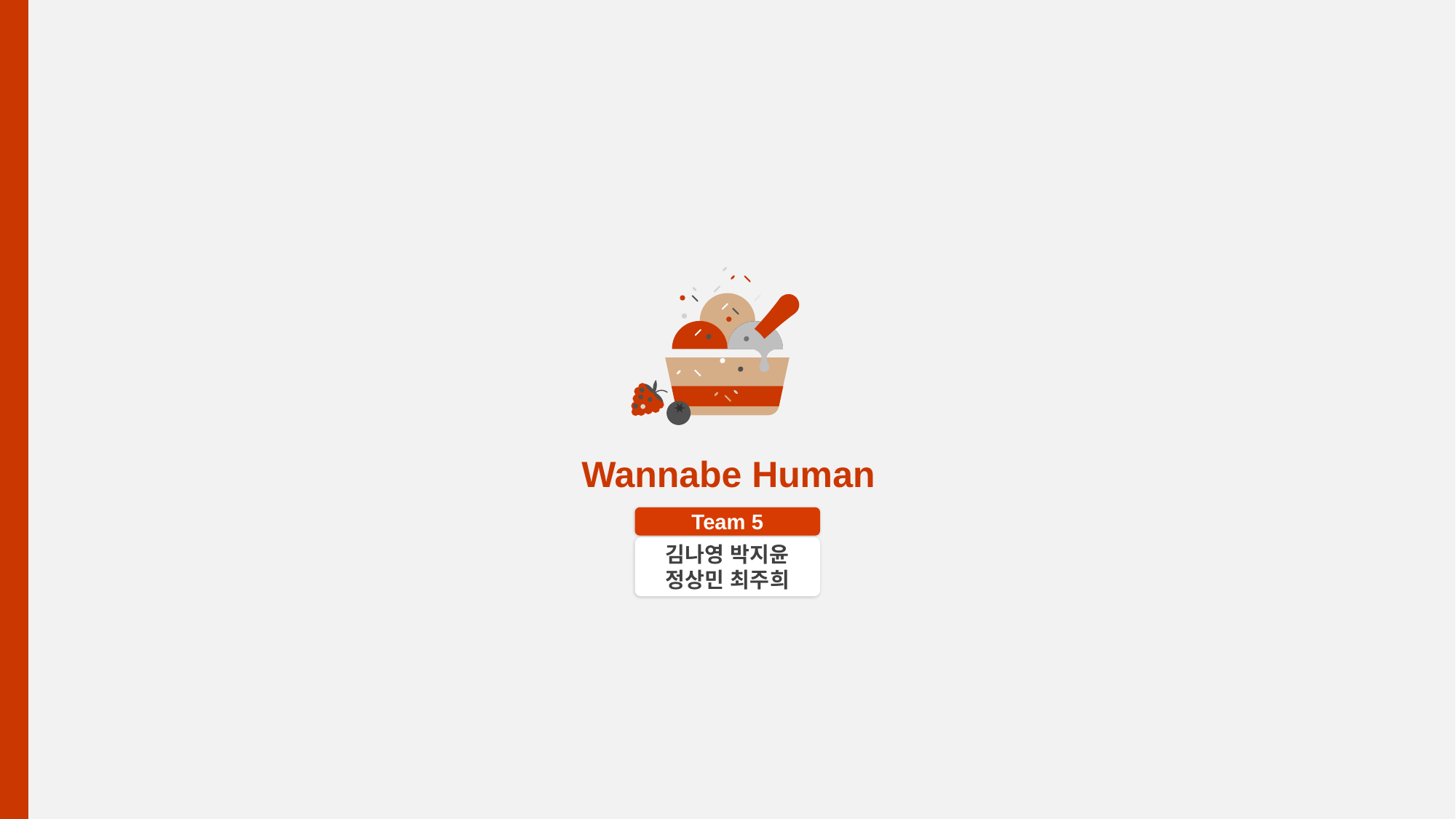

Wannabe Human
Team 5
김나영 박지윤
정상민 최주희